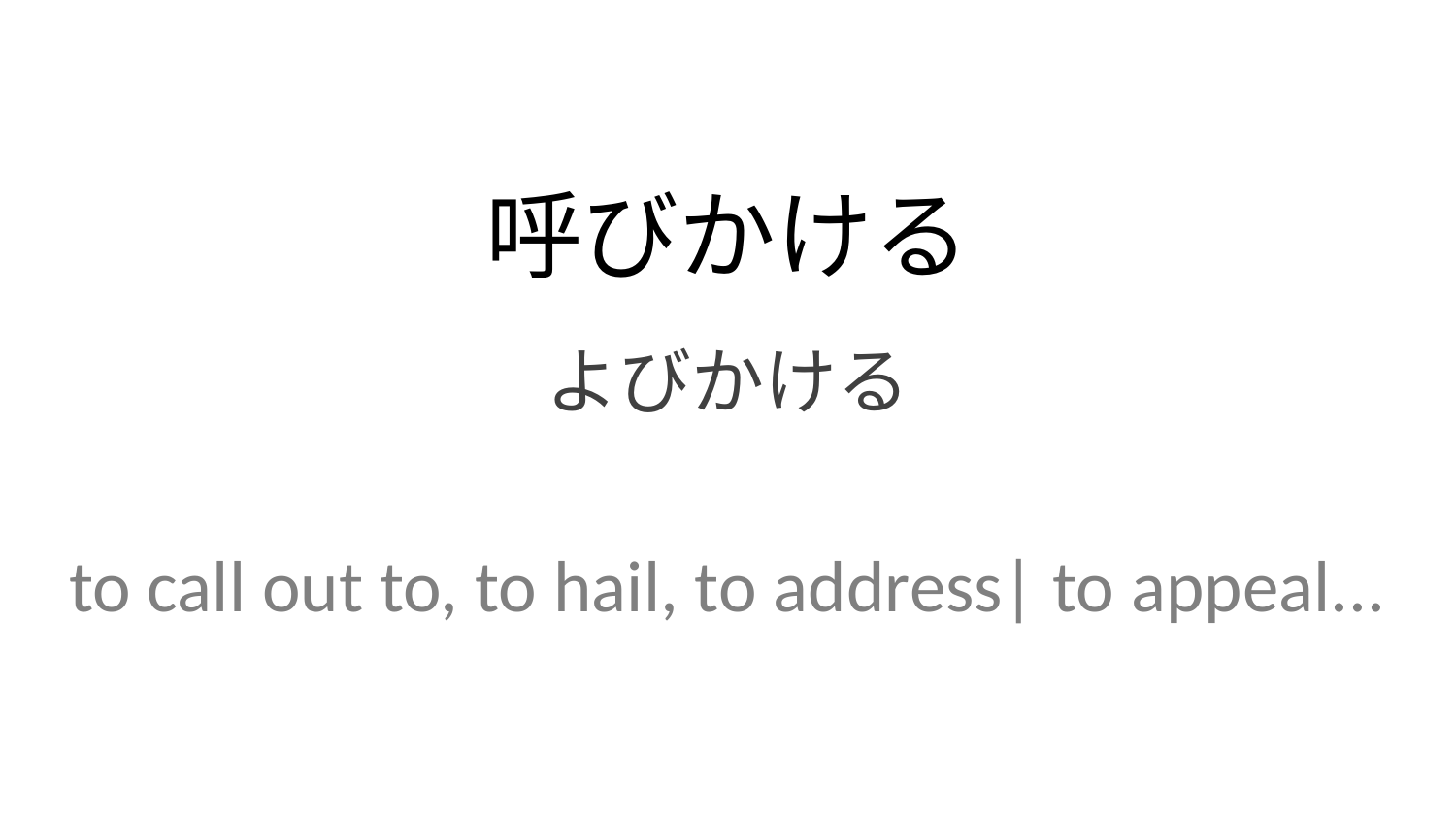

呼びかける

よびかける
to call out to, to hail, to address| to appeal...